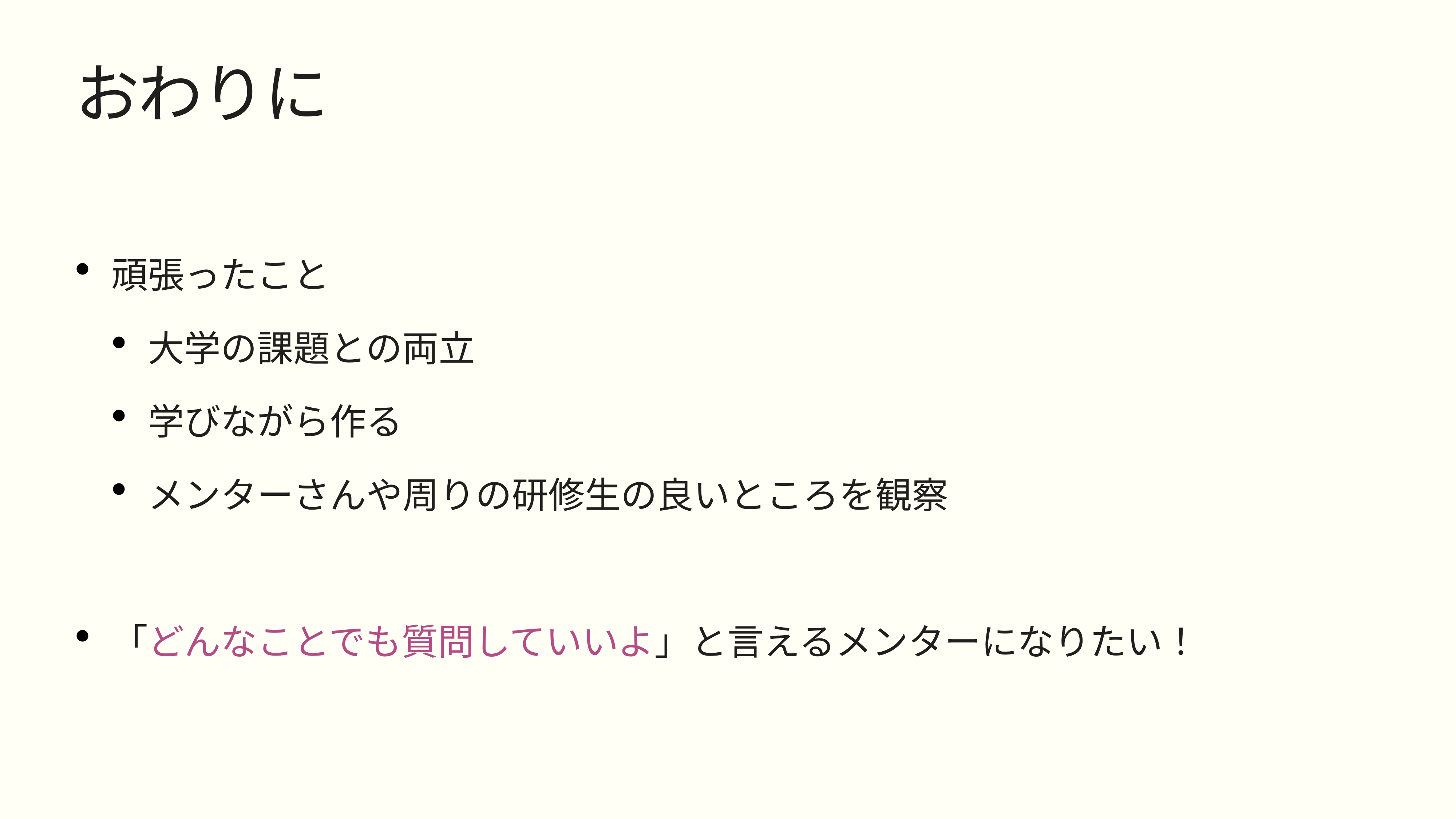

# おわりに
頑張ったこと
大学の課題との両立
学びながら作る
メンターさんや周りの研修生の良いところを観察

「どんなことでも質問していいよ」と言えるメンターになりたい！